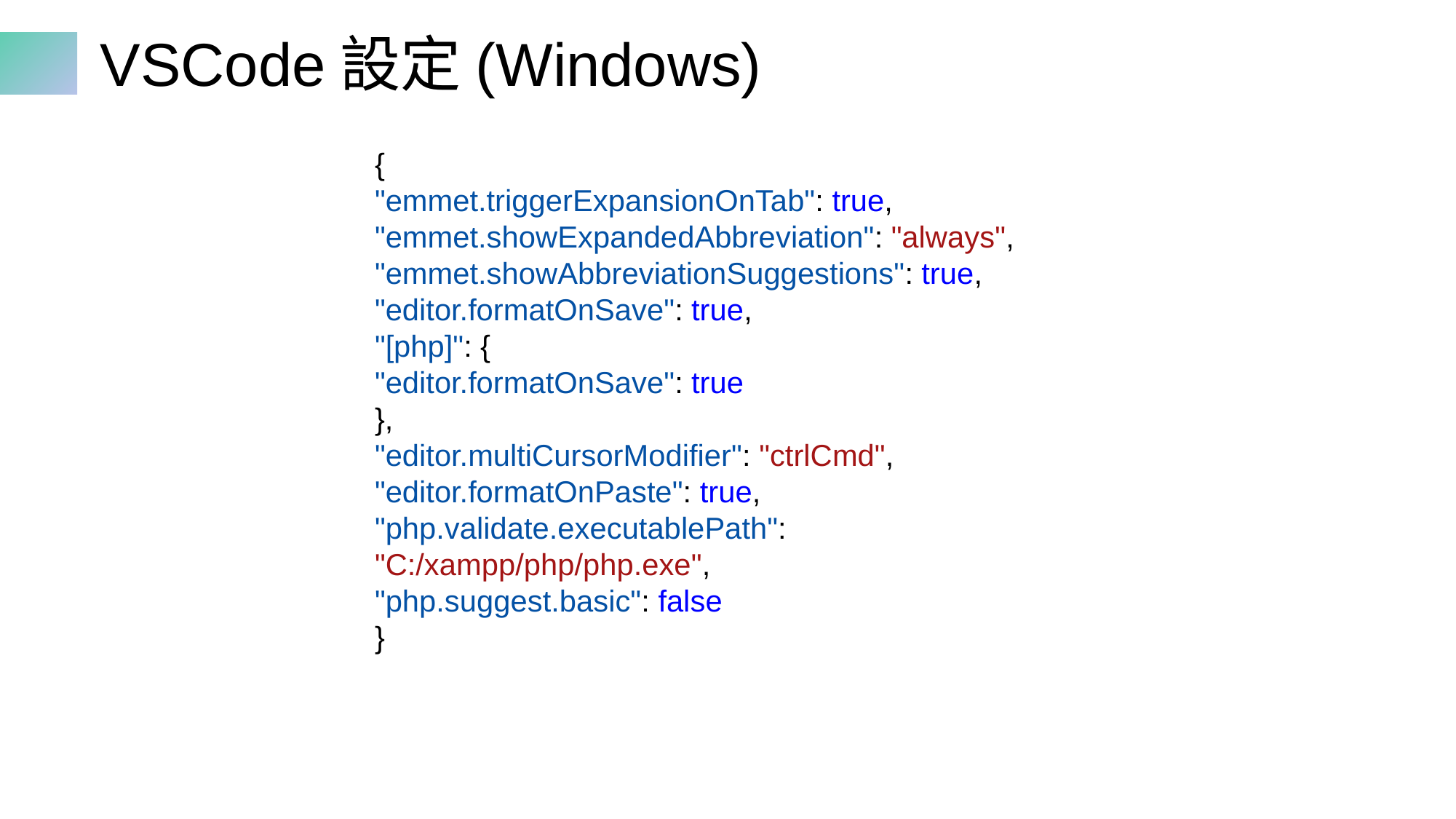

# VSCode設定(Windows)
{
"emmet.triggerExpansionOnTab": true,
"emmet.showExpandedAbbreviation": "always",
"emmet.showAbbreviationSuggestions": true,
"editor.formatOnSave": true,
"[php]": {
"editor.formatOnSave": true
},
"editor.multiCursorModifier": "ctrlCmd",
"editor.formatOnPaste": true,
"php.validate.executablePath": "C:/xampp/php/php.exe",
"php.suggest.basic": false
}